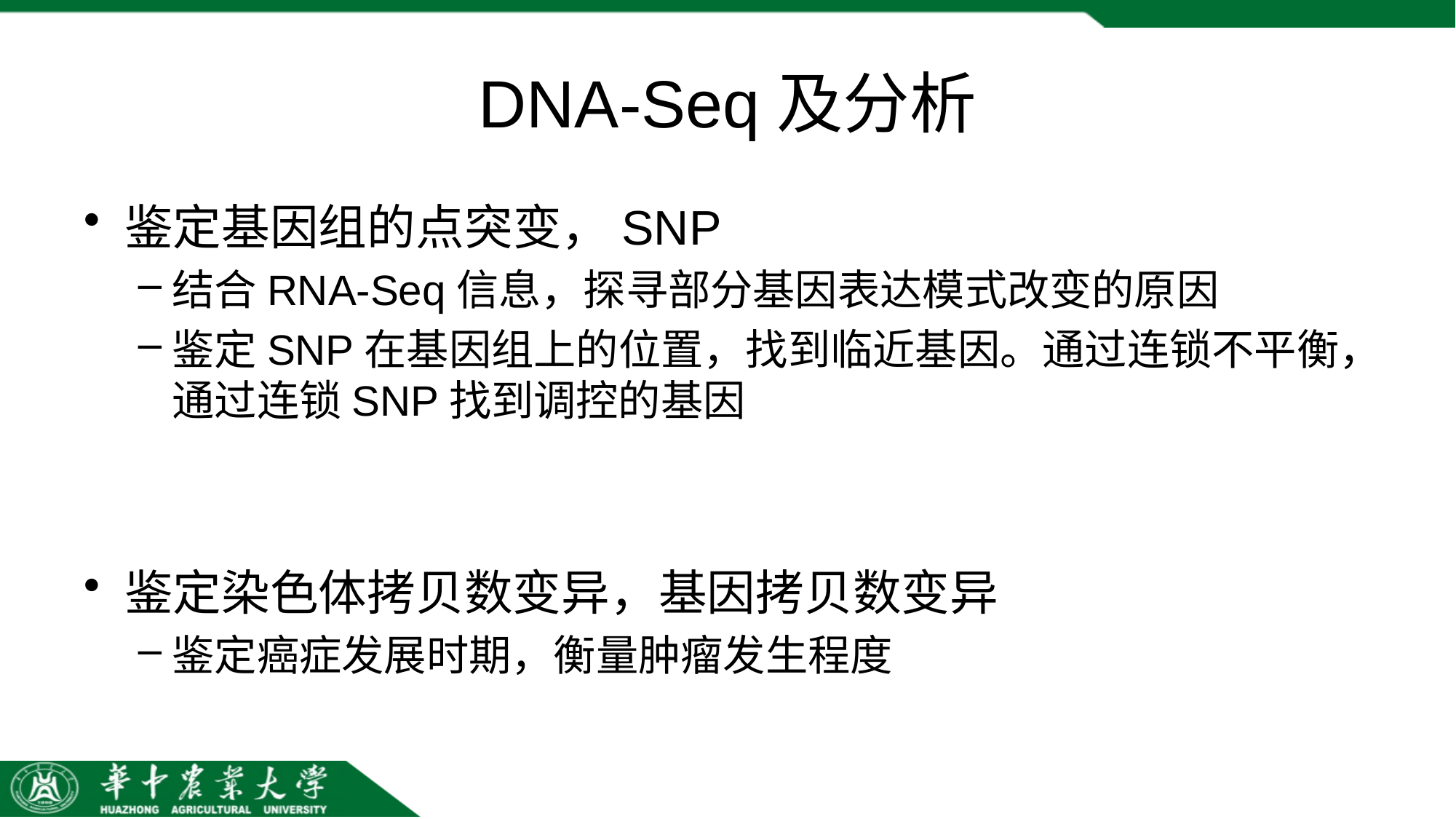

# DNA-Seq及分析
鉴定基因组的点突变，SNP
结合RNA-Seq信息，探寻部分基因表达模式改变的原因
鉴定SNP在基因组上的位置，找到临近基因。通过连锁不平衡，通过连锁SNP找到调控的基因

鉴定染色体拷贝数变异，基因拷贝数变异
鉴定癌症发展时期，衡量肿瘤发生程度